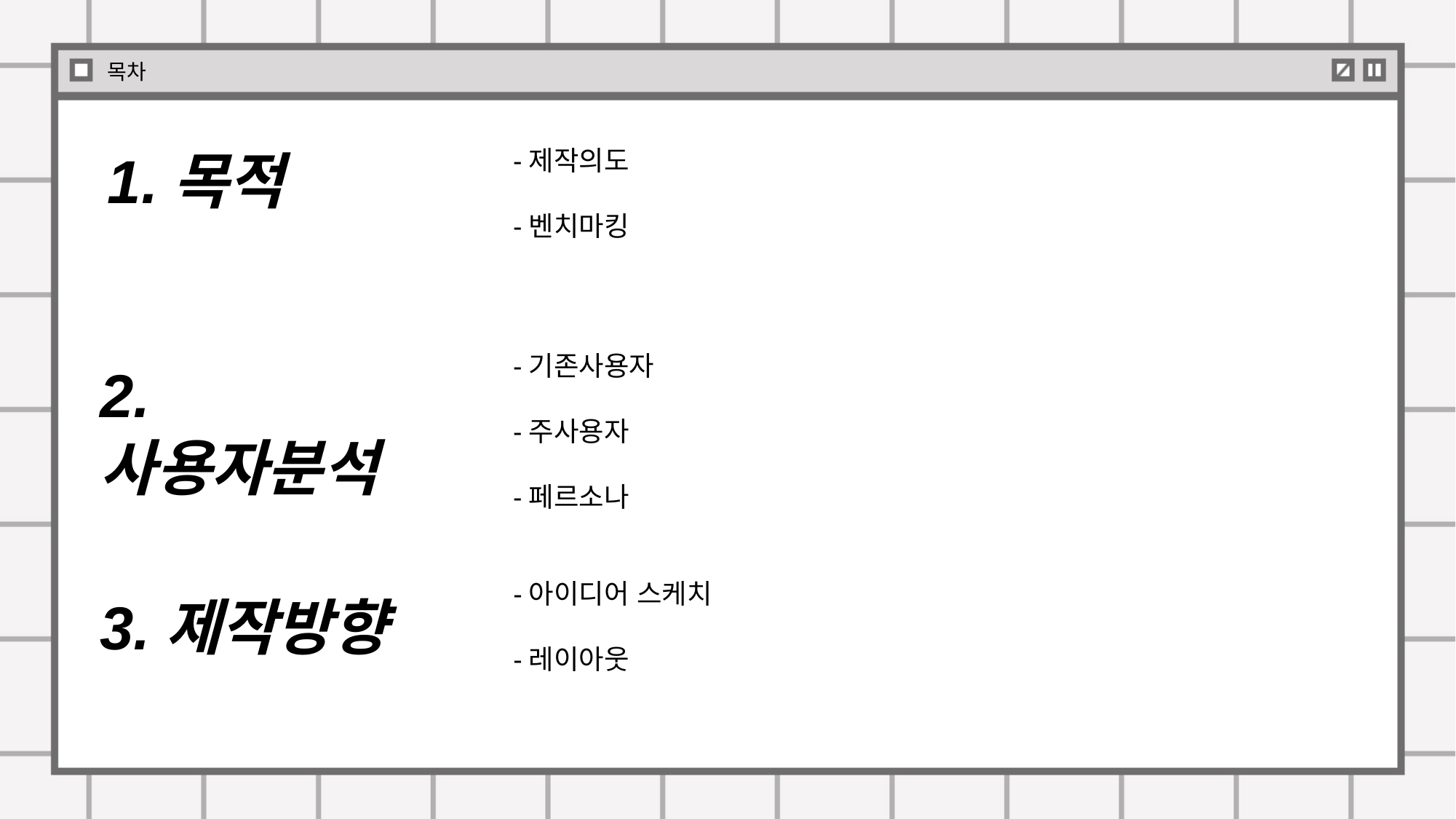

목차
1.목적
-제작의도

-벤치마킹
-기존사용자

-주사용자

-페르소나
2.사용자분석
-아이디어 스케치

-레이아웃
3.제작방향